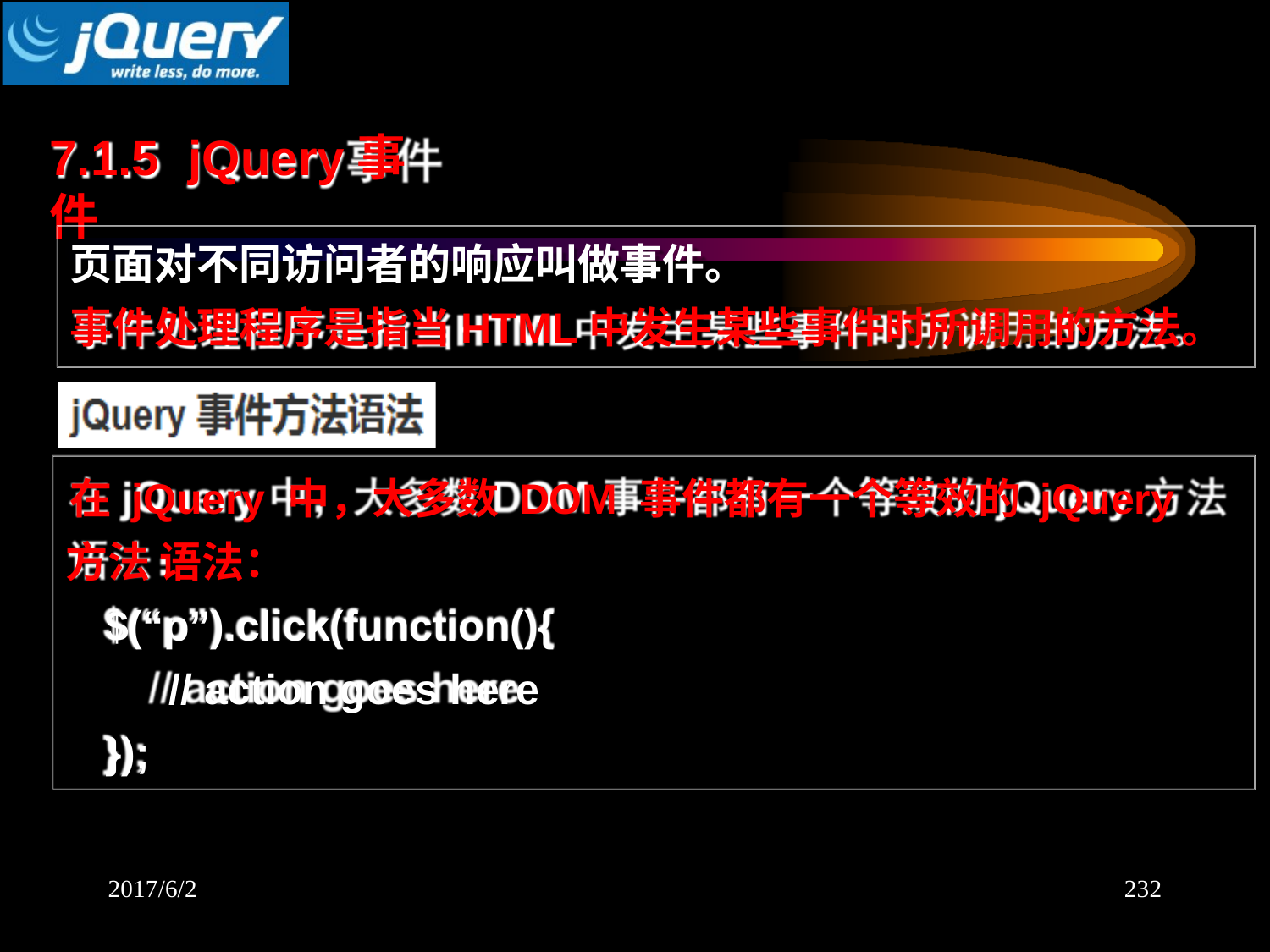

# 7.1.5	jQuery事件

页面对不同访问者的响应叫做事件。
事件处理程序是指当HTML中发生某些事件时所调用的方法。

在 jQuery 中，大多数 DOM 事件都有一个等效的 jQuery 方法 语法：
$(“p”).click(function(){
// action goes here
});

2017/6/2
232